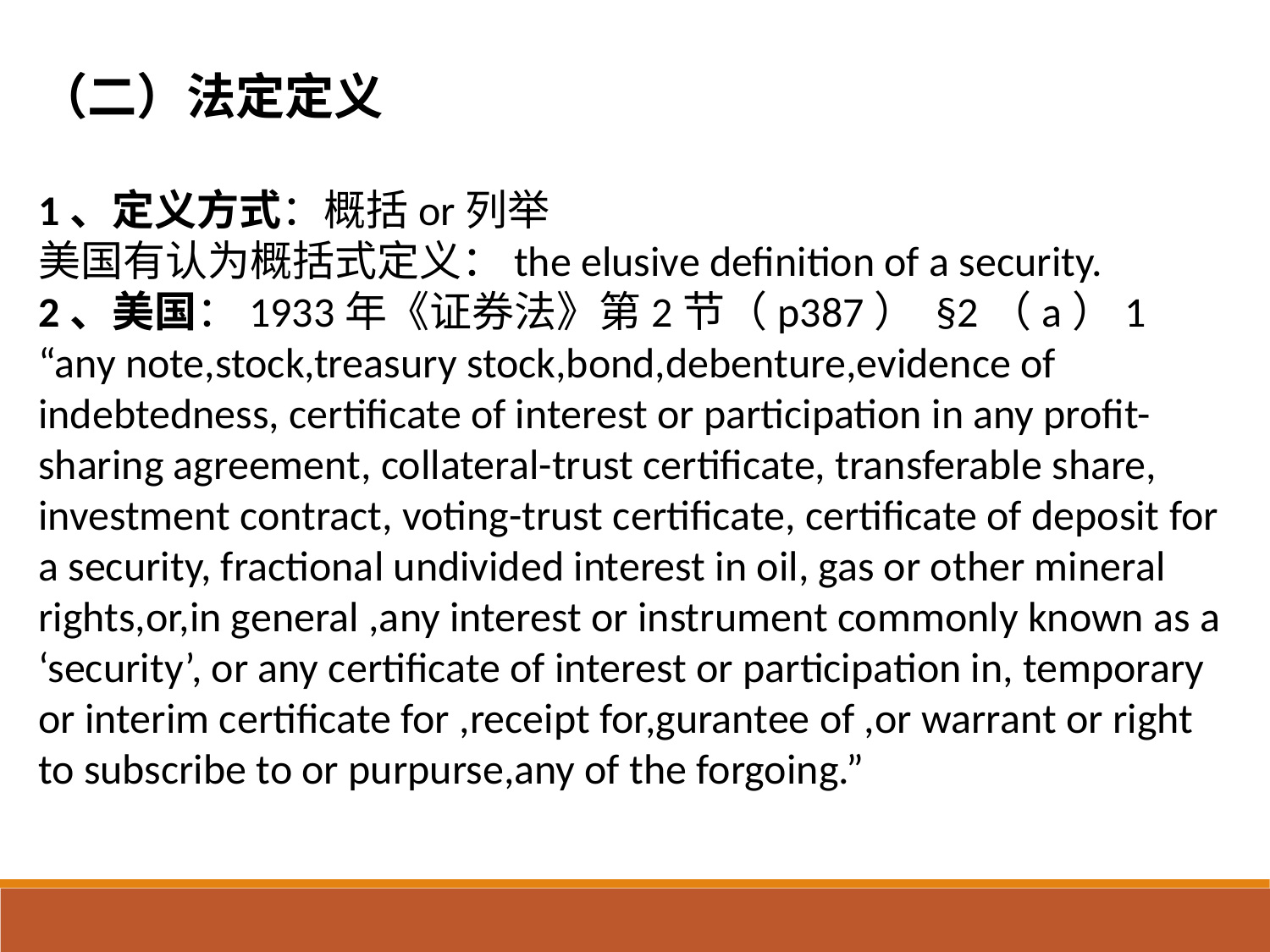

（二）法定定义

1、定义方式：概括or列举
美国有认为概括式定义：the elusive definition of a security.
2、美国：1933年《证券法》第2节（p387） §2（a）1  “any note,stock,treasury stock,bond,debenture,evidence of indebtedness, certificate of interest or participation in any profit-sharing agreement, collateral-trust certificate, transferable share, investment contract, voting-trust certificate, certificate of deposit for a security, fractional undivided interest in oil, gas or other mineral rights,or,in general ,any interest or instrument commonly known as a ‘security’, or any certificate of interest or participation in, temporary or interim certificate for ,receipt for,gurantee of ,or warrant or right to subscribe to or purpurse,any of the forgoing.”